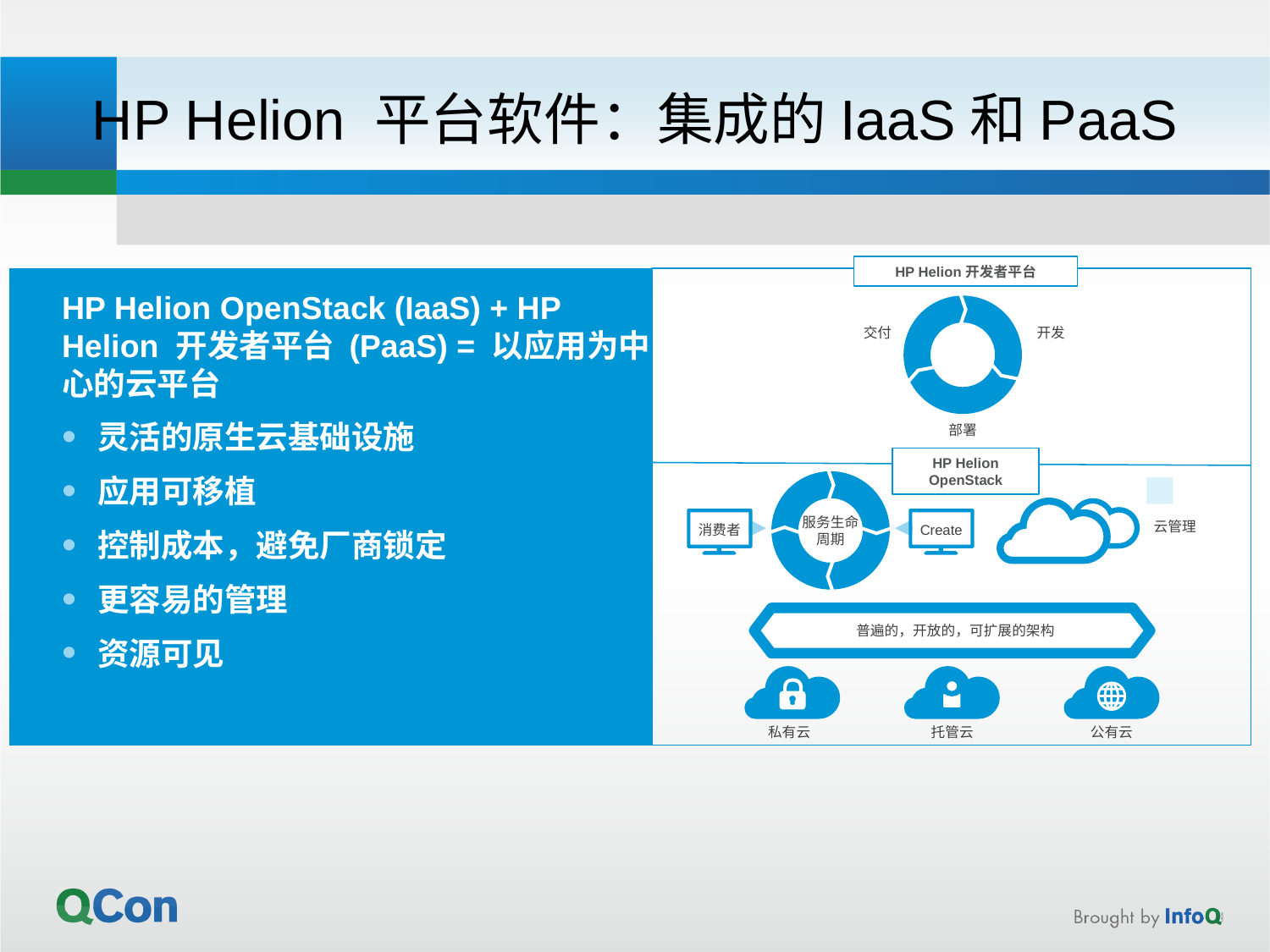

# HP Helion 平台软件：集成的IaaS和PaaS
HP Helion开发者平台
HP Helion OpenStack (IaaS) + HP Helion 开发者平台 (PaaS) = 以应用为中心的云平台
灵活的原生云基础设施
应用可移植
控制成本，避免厂商锁定
更容易的管理
资源可见

交付
开发

部署
HP Helion OpenStack

服务生命周期
消费者
Create

云管理
普遍的，开放的，可扩展的架构

私有云
托管云
公有云